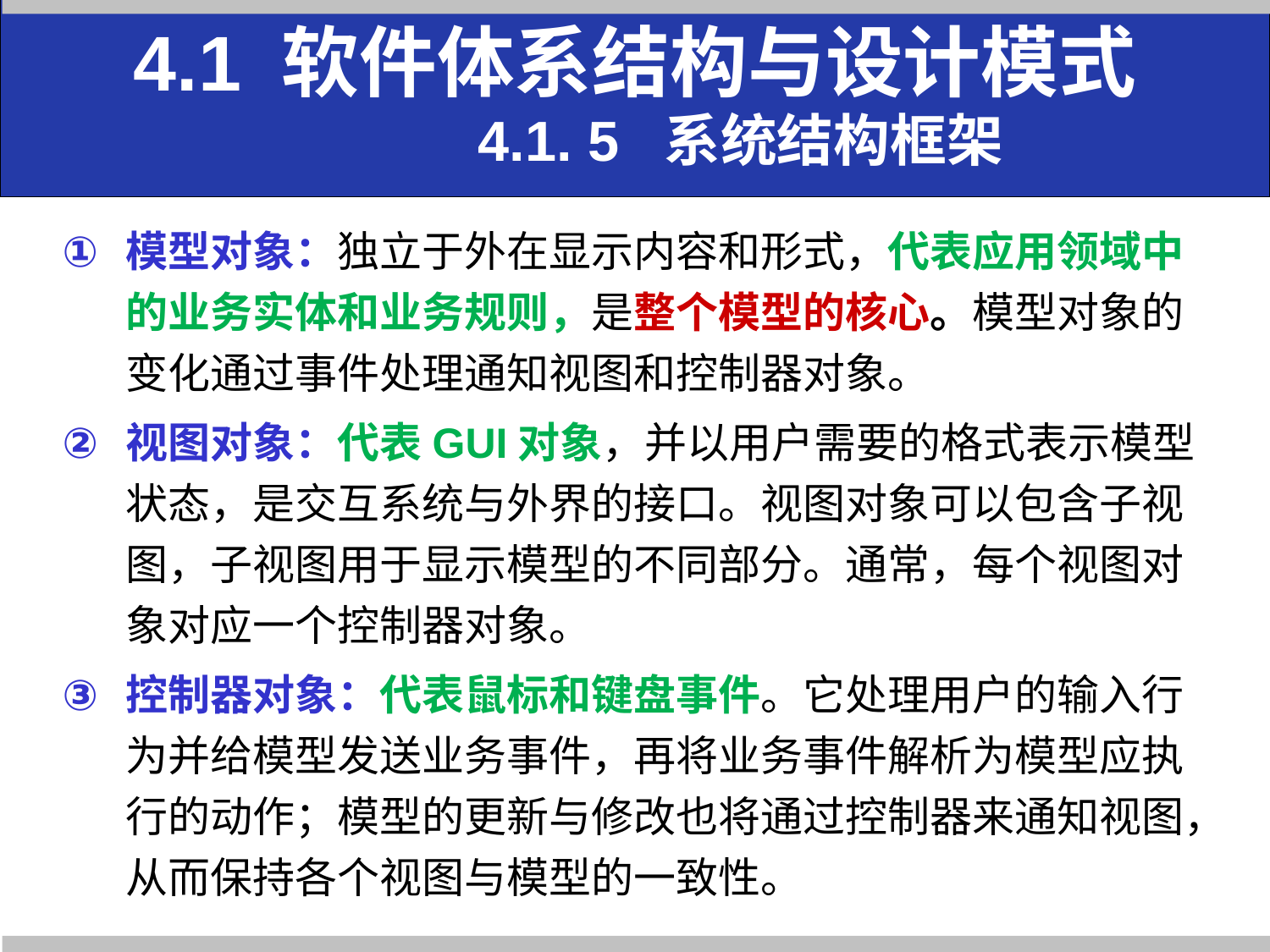

4.1 软件体系结构与设计模式
           4.1. 5  系统结构框架
模型对象：独立于外在显示内容和形式，代表应用领域中的业务实体和业务规则，是整个模型的核心。模型对象的变化通过事件处理通知视图和控制器对象。
视图对象：代表GUI对象，并以用户需要的格式表示模型状态，是交互系统与外界的接口。视图对象可以包含子视图，子视图用于显示模型的不同部分。通常，每个视图对象对应一个控制器对象。
控制器对象：代表鼠标和键盘事件。它处理用户的输入行为并给模型发送业务事件，再将业务事件解析为模型应执行的动作；模型的更新与修改也将通过控制器来通知视图，从而保持各个视图与模型的一致性。

439